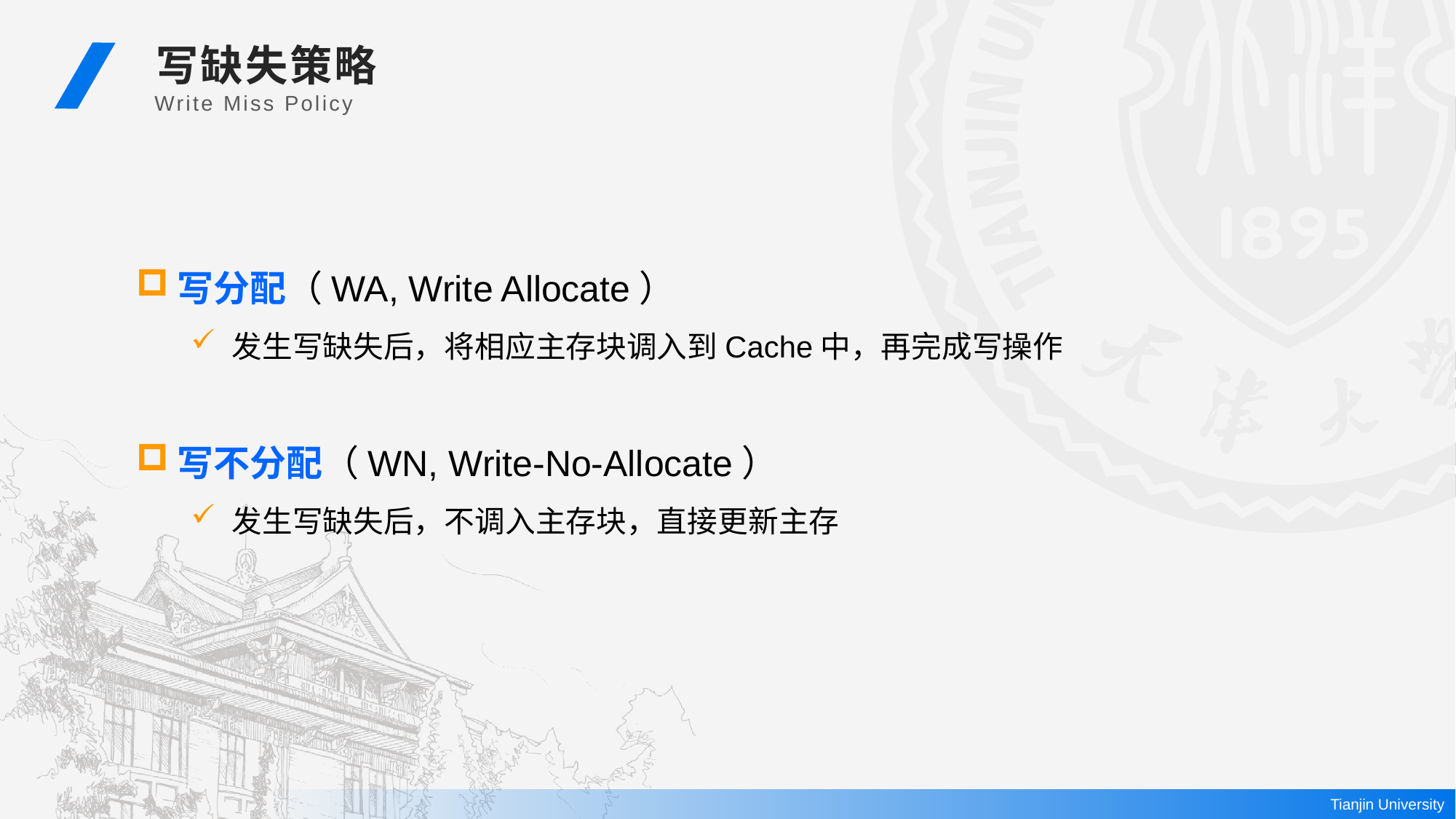

写缺失策略
  Write Miss Policy
写分配（WA, Write Allocate）
发生写缺失后，将相应主存块调入到Cache中，再完成写操作

写不分配（WN, Write-No-Allocate）
发生写缺失后，不调入主存块，直接更新主存